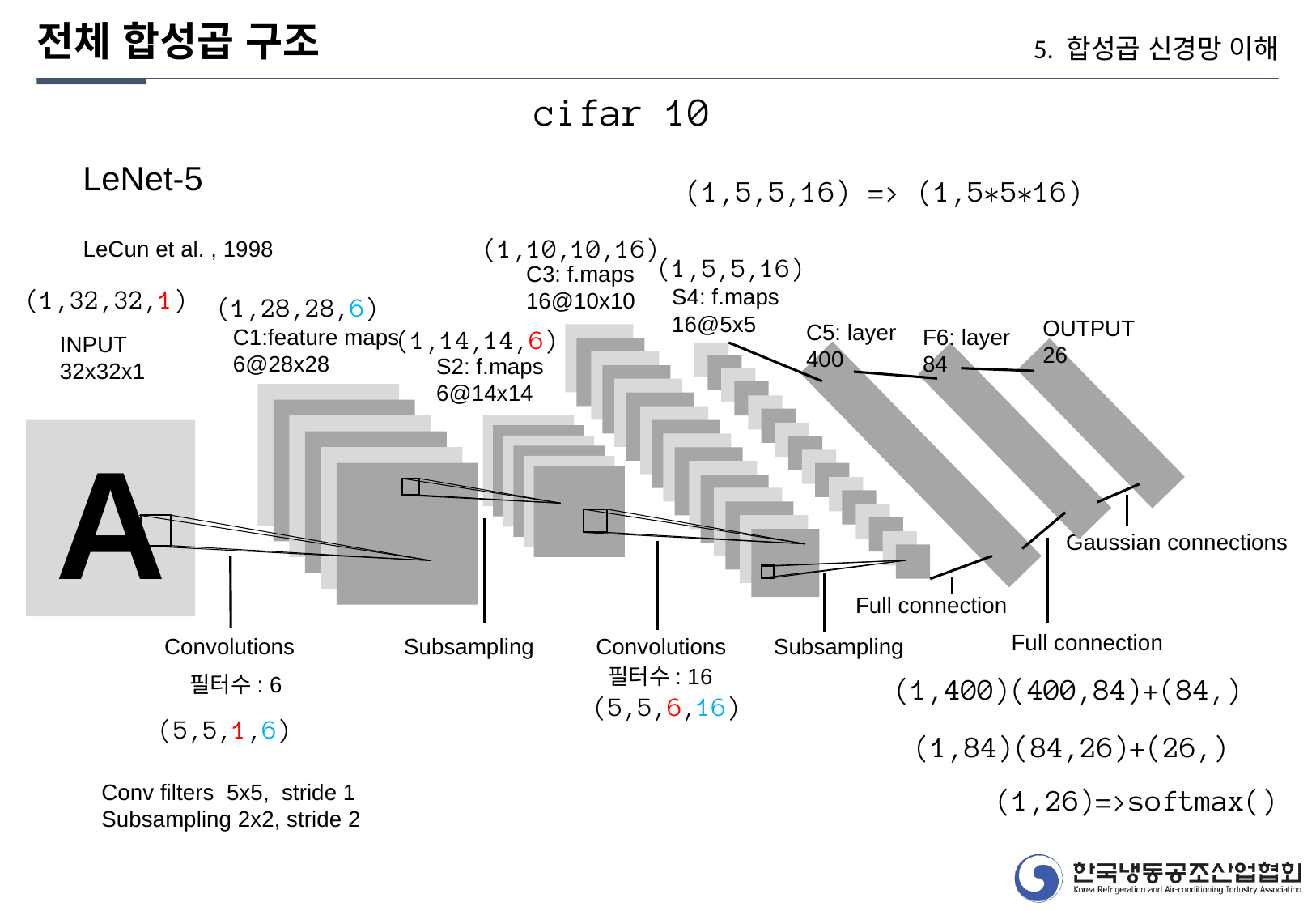

전체 합성곱 구조
5. 합성곱 신경망 이해
cifar 10
LeNet-5
(1,5,5,16) => (1,5*5*16)
(1,10,10,16)
LeCun et al. , 1998
(1,5,5,16)
C3: f.maps
16@10x10
(1,32,32,1)
S4: f.maps
16@5x5
(1,28,28,6)
OUTPUT
26
C5: layer
400

(1,14,14,6)
C1:feature maps
6@28x28
F6: layer
84

INPUT
32x32x1

S2: f.maps
6@14x14

A

Gaussian connections

Full connection
Full connection
Convolutions
Subsampling
Convolutions
Subsampling
필터수: 16
(1,400)(400,84)+(84,)
필터수: 6
(5,5,6,16)
(5,5,1,6)
(1,84)(84,26)+(26,)
Conv filters  5x5,  stride 1
Subsampling 2x2, stride 2
(1,26)=>softmax()